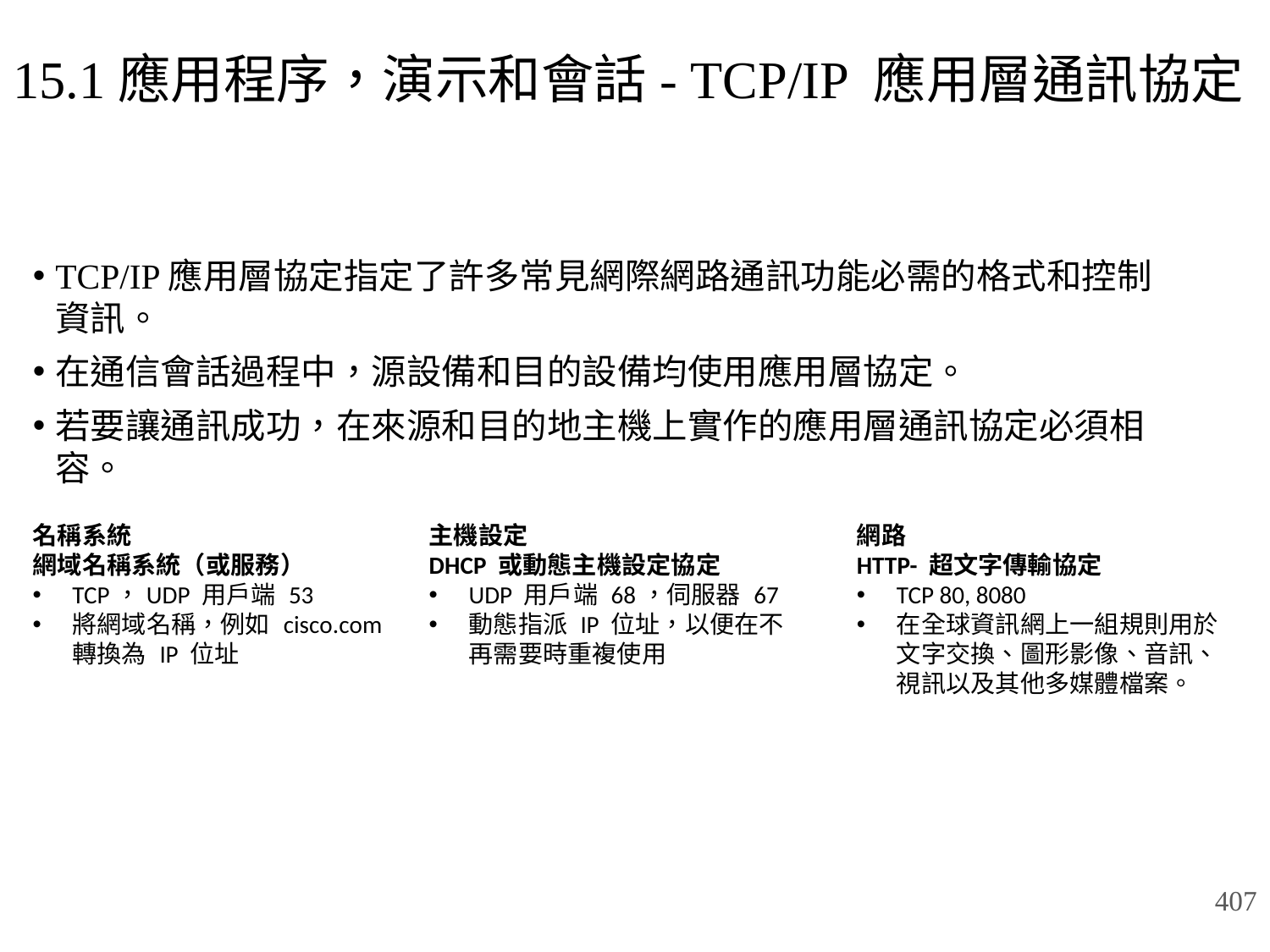

# 15.1應用程序，演示和會話- TCP/IP 應用層通訊協定
TCP/IP應用層協定指定了許多常見網際網路通訊功能必需的格式和控制資訊。
在通信會話過程中，源設備和目的設備均使用應用層協定。
若要讓通訊成功，在來源和目的地主機上實作的應用層通訊協定必須相容。
名稱系統
網域名稱系統（或服務）
TCP，UDP 用戶端 53
將網域名稱，例如 cisco.com轉換為 IP 位址

主機設定
DHCP 或動態主機設定協定
UDP 用戶端 68，伺服器 67
動態指派 IP 位址，以便在不再需要時重複使用

網路
HTTP- 超文字傳輸協定
TCP 80, 8080
在全球資訊網上一組規則用於文字交換、圖形影像、音訊、視訊以及其他多媒體檔案。

407